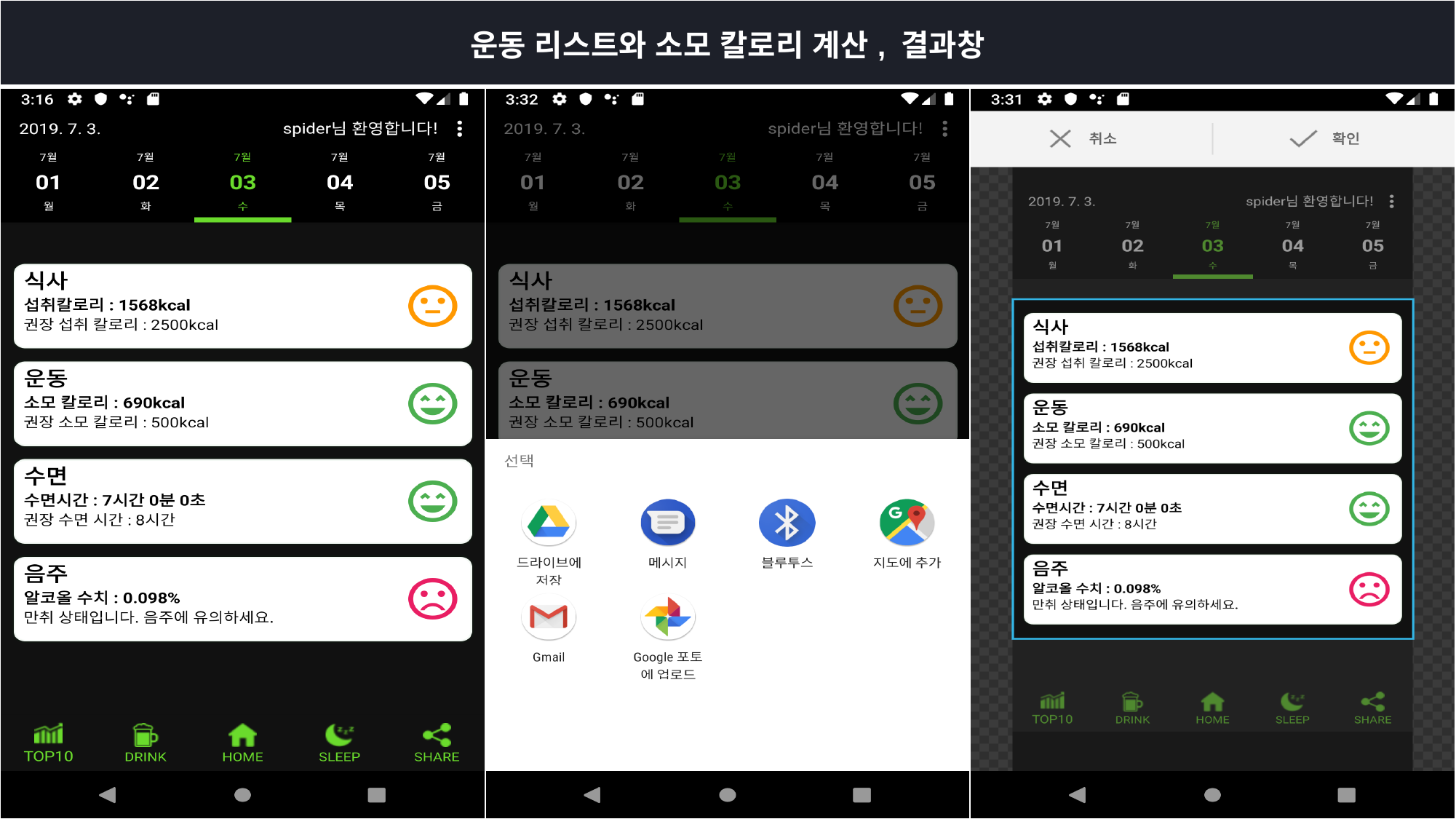

| 운동 리스트와 소모 칼로리 계산, 결과창 |  |  |
| --- | --- | --- |
|  |  |  |